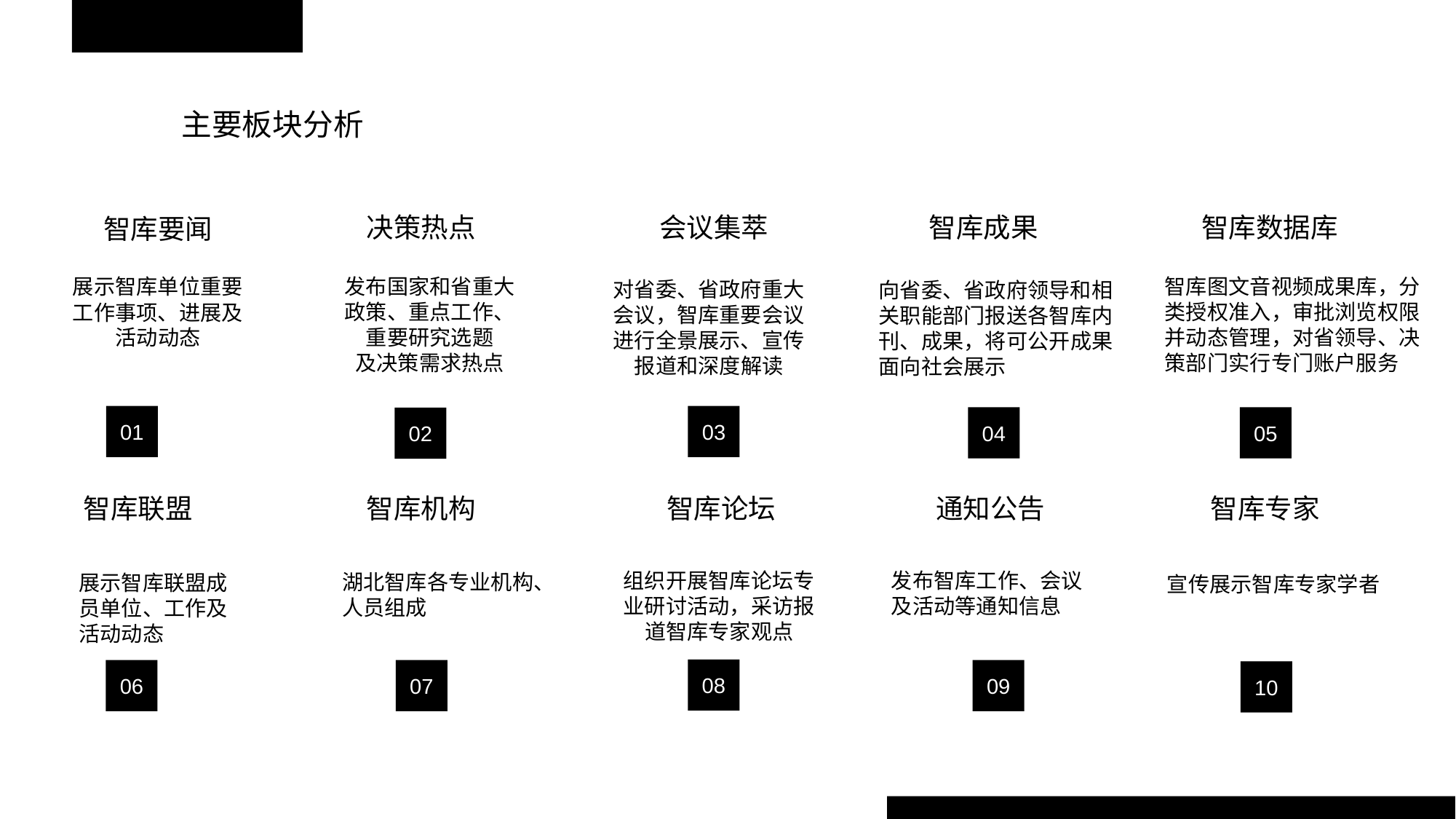

主要板块分析
决策热点
会议集萃
智库成果
智库数据库
智库要闻
发布国家和省重大政策、重点工作、重要研究选题
及决策需求热点
智库图文音视频成果库，分类授权准入，审批浏览权限并动态管理，对省领导、决策部门实行专门账户服务
展示智库单位重要
工作事项、进展及
活动动态
对省委、省政府重大会议，智库重要会议进行全景展示、宣传
报道和深度解读
向省委、省政府领导和相关职能部门报送各智库内刊、成果，将可公开成果面向社会展示
01
03
04
05
02
智库联盟
智库机构
智库论坛
通知公告
智库专家

发布智库工作、会议及活动等通知信息
组织开展智库论坛专业研讨活动，采访报道智库专家观点
湖北智库各专业机构、人员组成
展示智库联盟成员单位、工作及活动动态
宣传展示智库专家学者
08
06
07
09
10